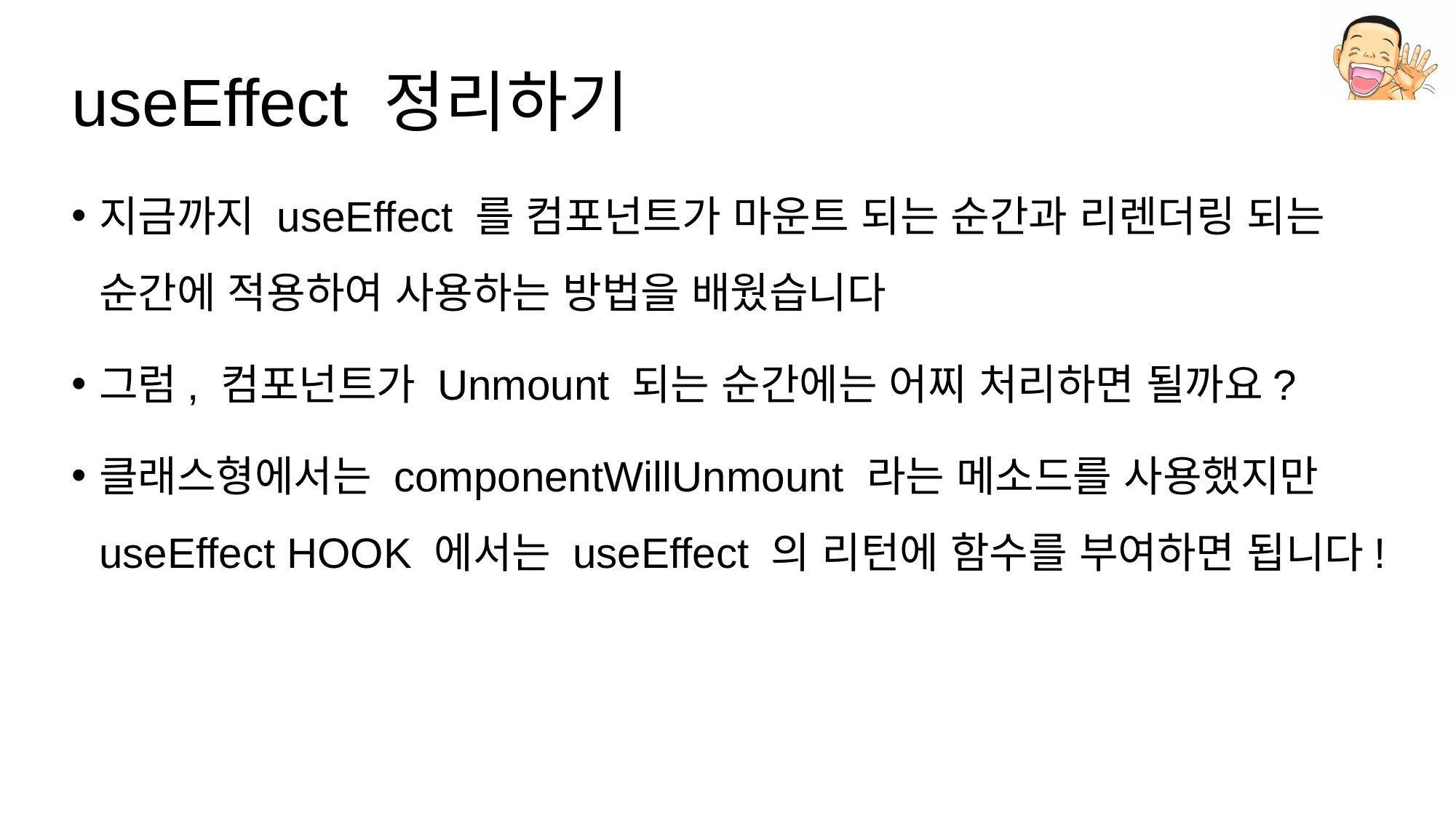

# useEffect 정리하기
지금까지 useEffect 를 컴포넌트가 마운트 되는 순간과 리렌더링 되는 순간에 적용하여 사용하는 방법을 배웠습니다
그럼, 컴포넌트가 Unmount 되는 순간에는 어찌 처리하면 될까요?
클래스형에서는 componentWillUnmount 라는 메소드를 사용했지만 useEffect HOOK 에서는 useEffect 의 리턴에 함수를 부여하면 됩니다!